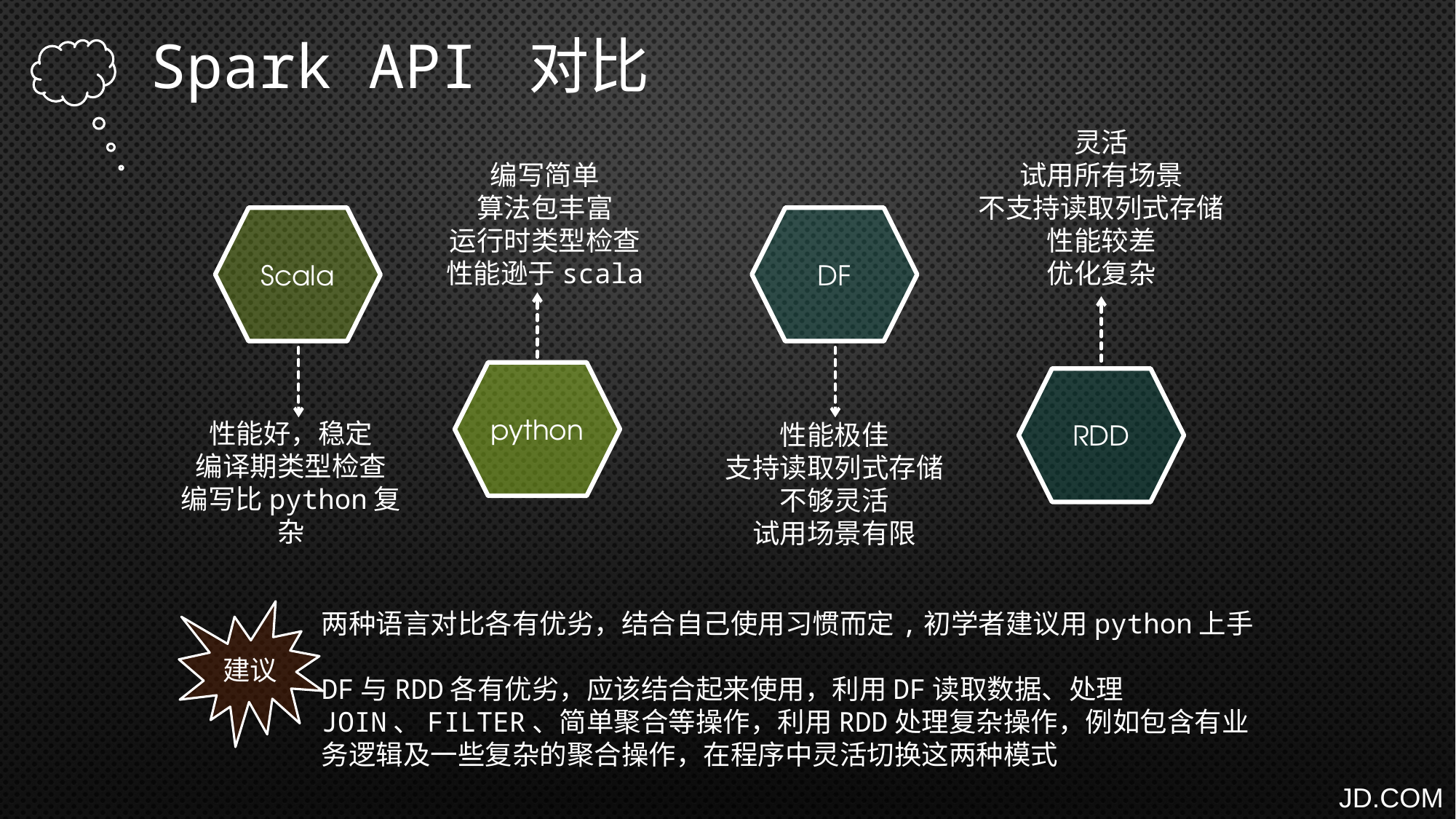

Spark API 对比

灵活
试用所有场景
不支持读取列式存储
性能较差
优化复杂
编写简单
算法包丰富
运行时类型检查
性能逊于scala
Scala
DF
python
RDD
性能好，稳定
编译期类型检查
编写比python复杂
性能极佳
支持读取列式存储
不够灵活
试用场景有限
建议
两种语言对比各有优劣，结合自己使用习惯而定,初学者建议用python上手

DF与RDD各有优劣，应该结合起来使用，利用DF读取数据、处理JOIN、FILTER、简单聚合等操作，利用RDD处理复杂操作，例如包含有业务逻辑及一些复杂的聚合操作，在程序中灵活切换这两种模式
JD.COM